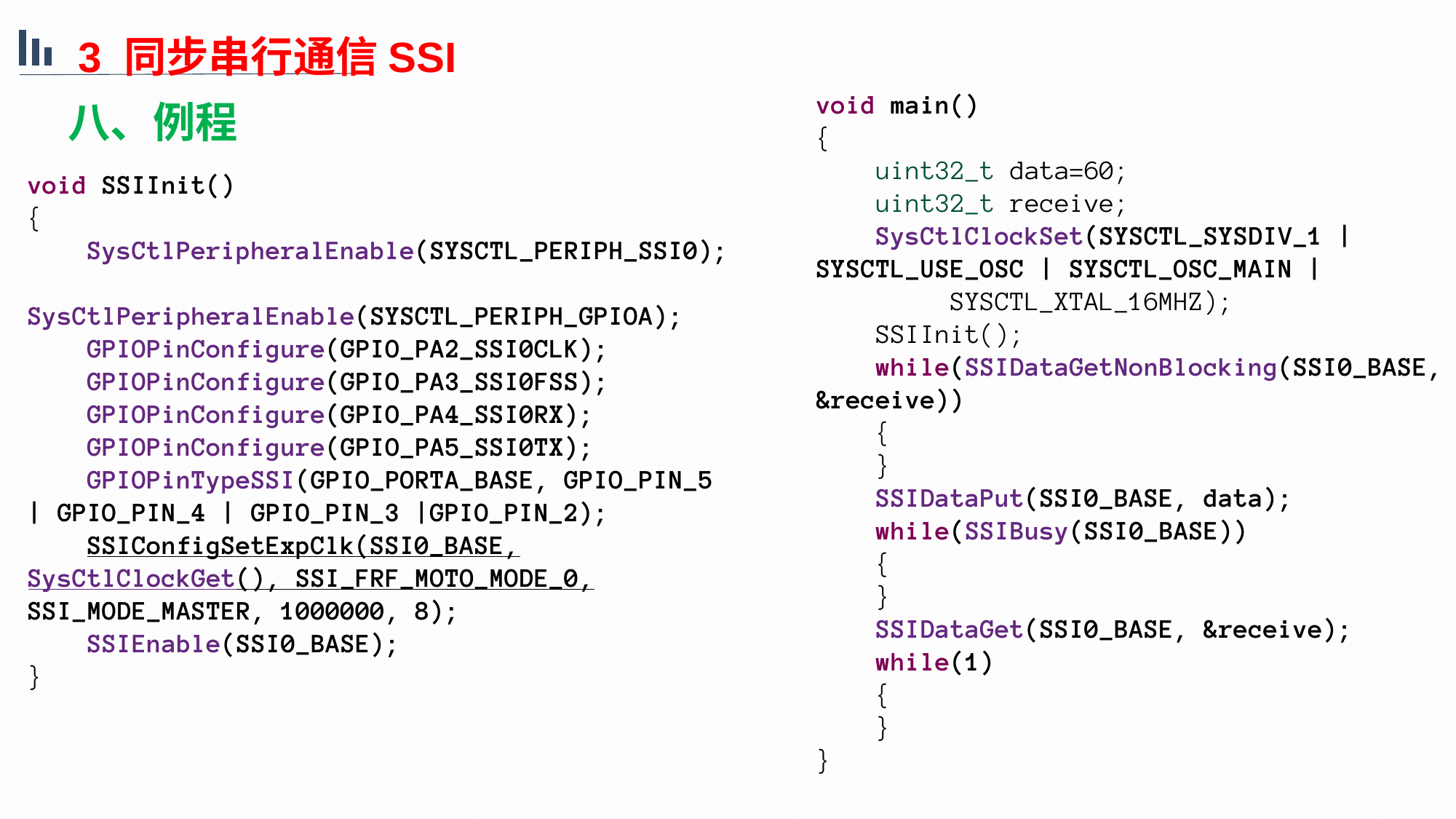

3 同步串行通信SSI

八、例程
void main()
{
    uint32_t data=60;
    uint32_t receive;
    SysCtlClockSet(SYSCTL_SYSDIV_1 | SYSCTL_USE_OSC | SYSCTL_OSC_MAIN |                  SYSCTL_XTAL_16MHZ);
    SSIInit();
    while(SSIDataGetNonBlocking(SSI0_BASE, &receive))
    {
    }
    SSIDataPut(SSI0_BASE, data);
    while(SSIBusy(SSI0_BASE))
    {
    }
    SSIDataGet(SSI0_BASE, &receive);
    while(1)
    {
    }
}
void SSIInit()
{
    SysCtlPeripheralEnable(SYSCTL_PERIPH_SSI0);
    SysCtlPeripheralEnable(SYSCTL_PERIPH_GPIOA);
    GPIOPinConfigure(GPIO_PA2_SSI0CLK);
    GPIOPinConfigure(GPIO_PA3_SSI0FSS);
    GPIOPinConfigure(GPIO_PA4_SSI0RX);
    GPIOPinConfigure(GPIO_PA5_SSI0TX);
    GPIOPinTypeSSI(GPIO_PORTA_BASE, GPIO_PIN_5 | GPIO_PIN_4 | GPIO_PIN_3 |GPIO_PIN_2);
    SSIConfigSetExpClk(SSI0_BASE, SysCtlClockGet(), SSI_FRF_MOTO_MODE_0, SSI_MODE_MASTER, 1000000, 8);
    SSIEnable(SSI0_BASE);
}